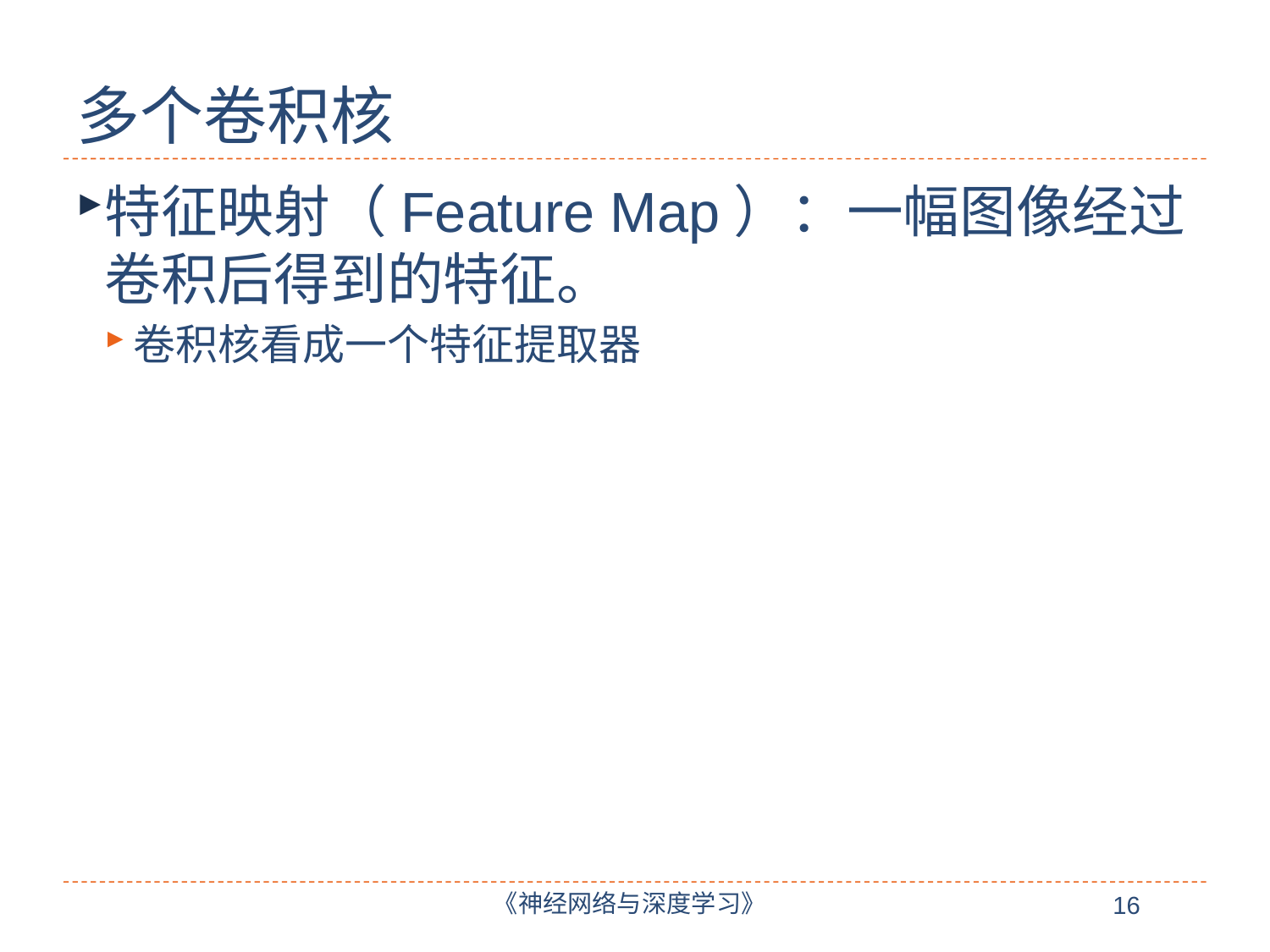

# 多个卷积核
特征映射（Feature Map）：一幅图像经过卷积后得到的特征。
卷积核看成一个特征提取器